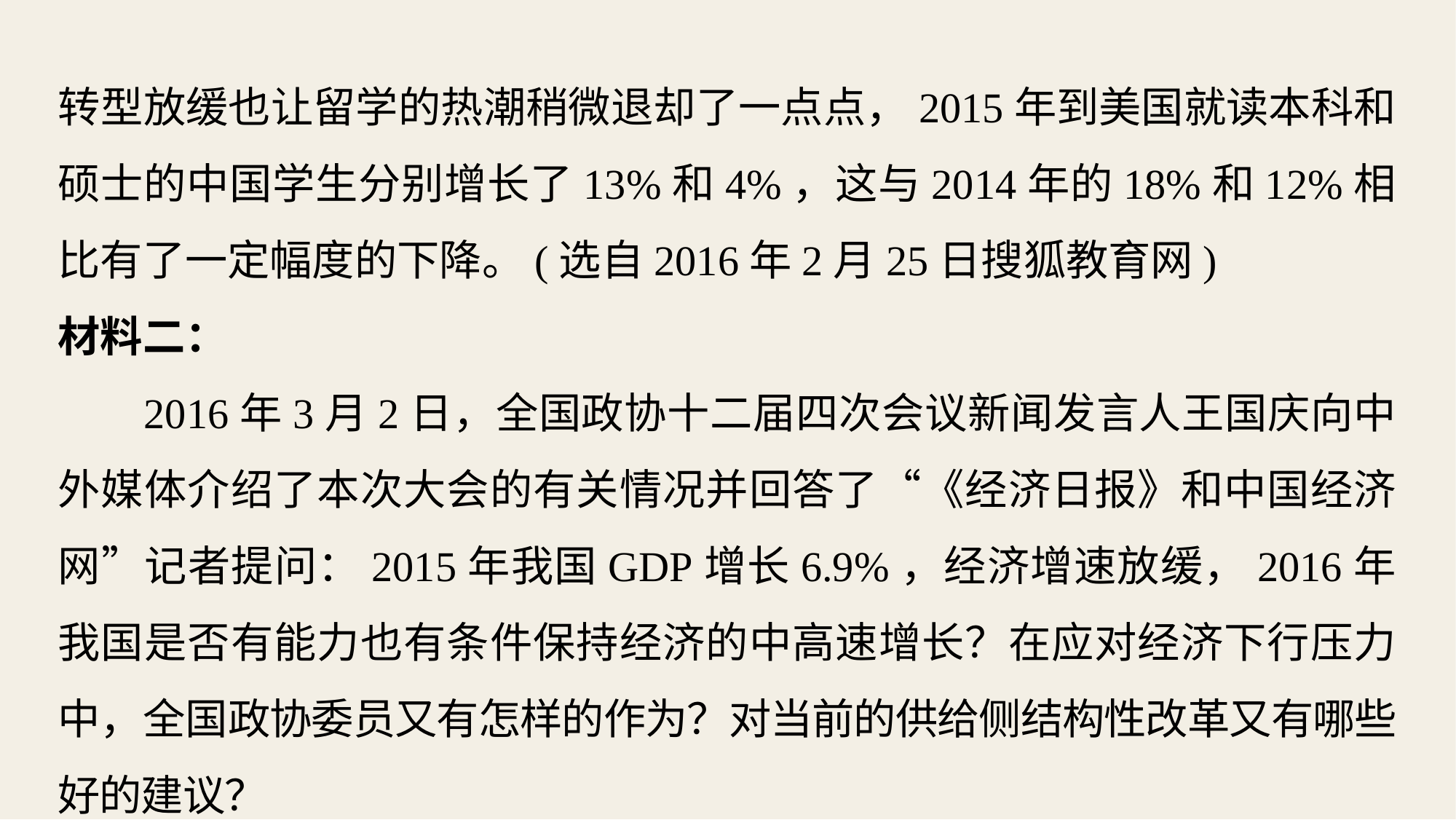

转型放缓也让留学的热潮稍微退却了一点点，2015年到美国就读本科和硕士的中国学生分别增长了13%和4%，这与2014年的18%和12%相比有了一定幅度的下降。(选自2016年2月25日搜狐教育网)
材料二：
2016年3月2日，全国政协十二届四次会议新闻发言人王国庆向中外媒体介绍了本次大会的有关情况并回答了“《经济日报》和中国经济网”记者提问：2015年我国GDP增长6.9%，经济增速放缓，2016年我国是否有能力也有条件保持经济的中高速增长？在应对经济下行压力中，全国政协委员又有怎样的作为？对当前的供给侧结构性改革又有哪些好的建议？